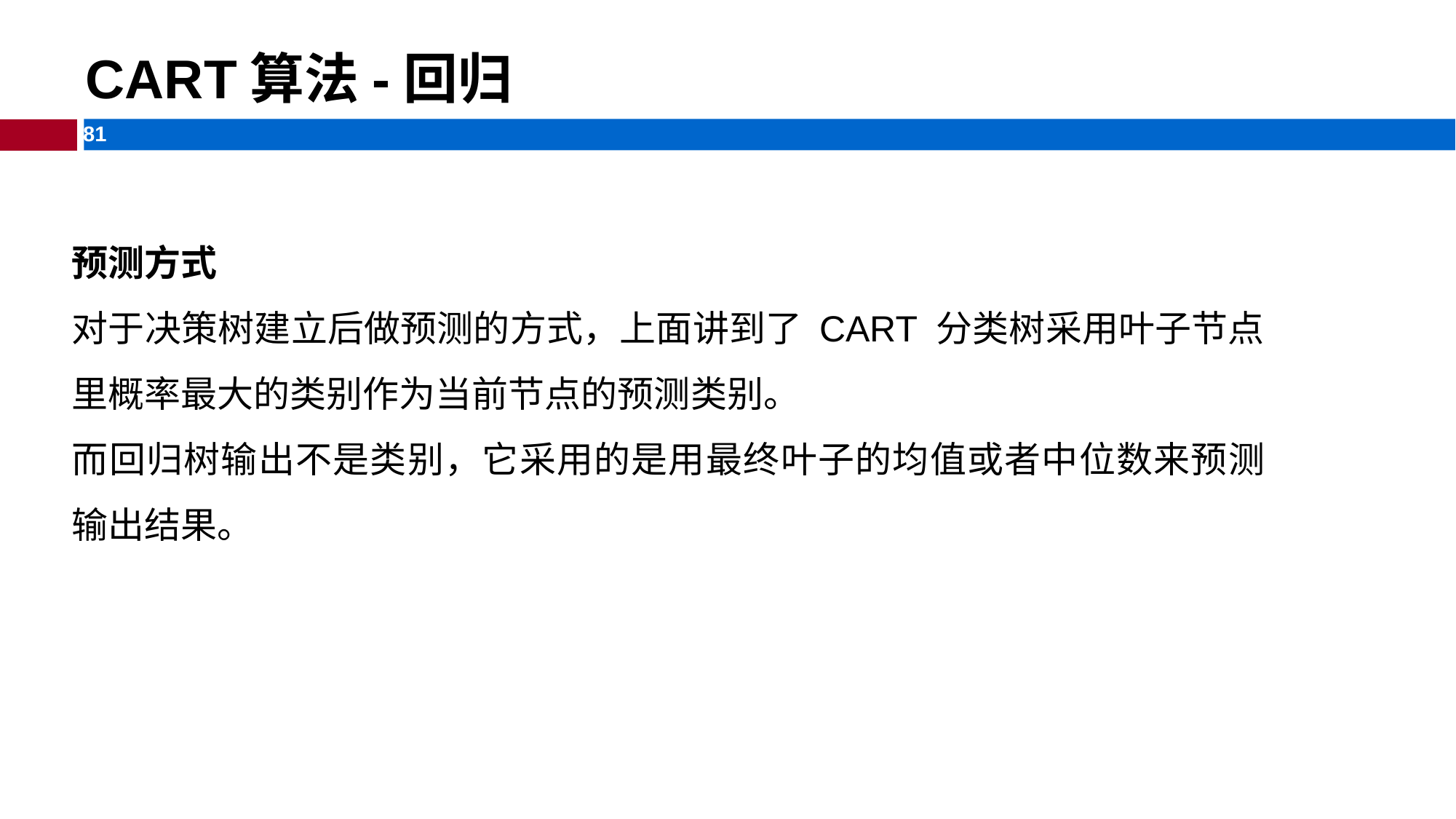

CART算法-回归
预测方式
对于决策树建立后做预测的方式，上面讲到了 CART 分类树采用叶子节点里概率最大的类别作为当前节点的预测类别。
而回归树输出不是类别，它采用的是用最终叶子的均值或者中位数来预测输出结果。